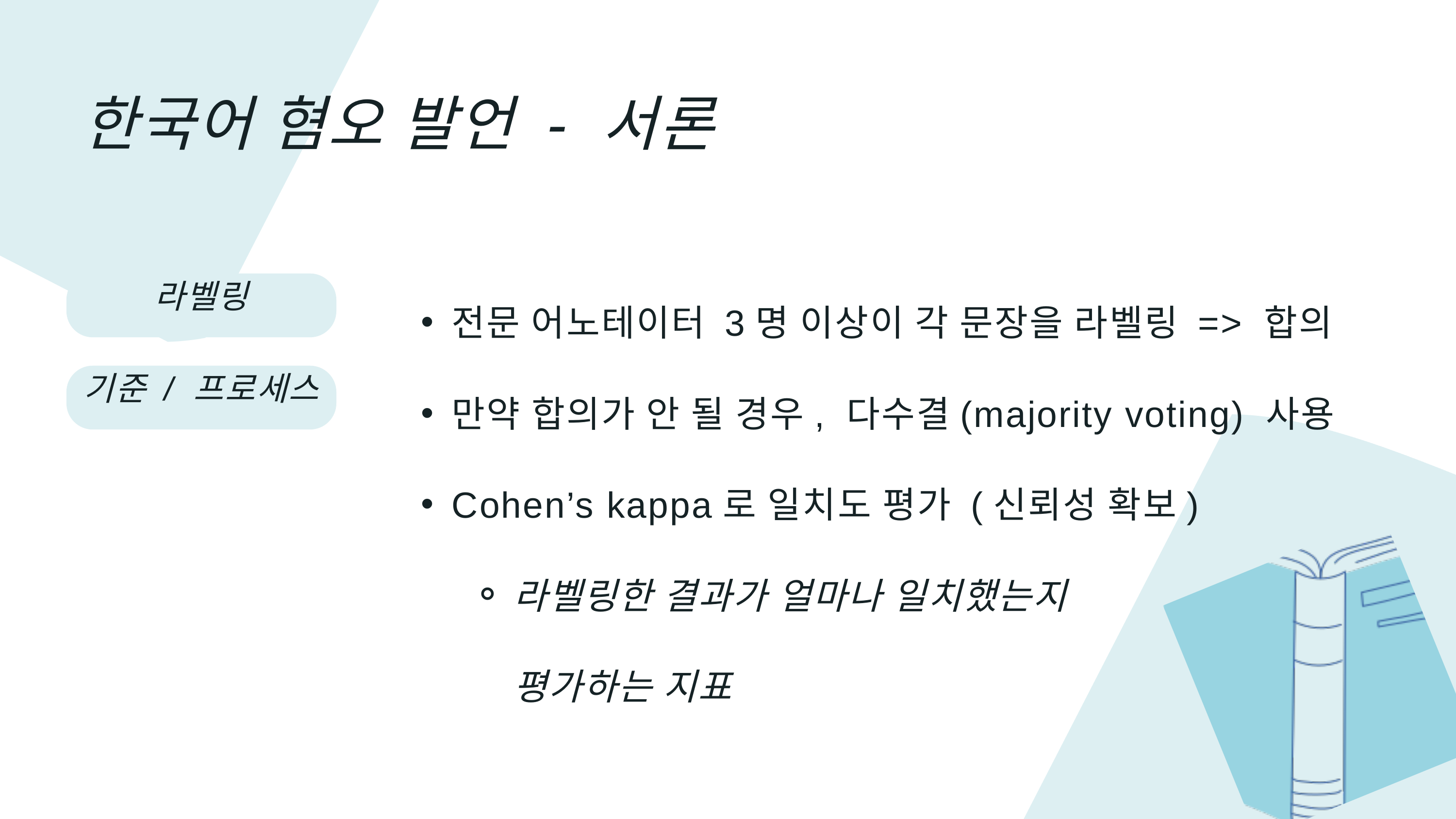

한국어 혐오 발언 - 서론
전문 어노테이터 3명 이상이 각 문장을 라벨링 => 합의
만약 합의가 안 될 경우, 다수결(majority voting) 사용
Cohen’s kappa로 일치도 평가 (신뢰성 확보)
라벨링한 결과가 얼마나 일치했는지                              평가하는 지표

라벨링

기준 / 프로세스